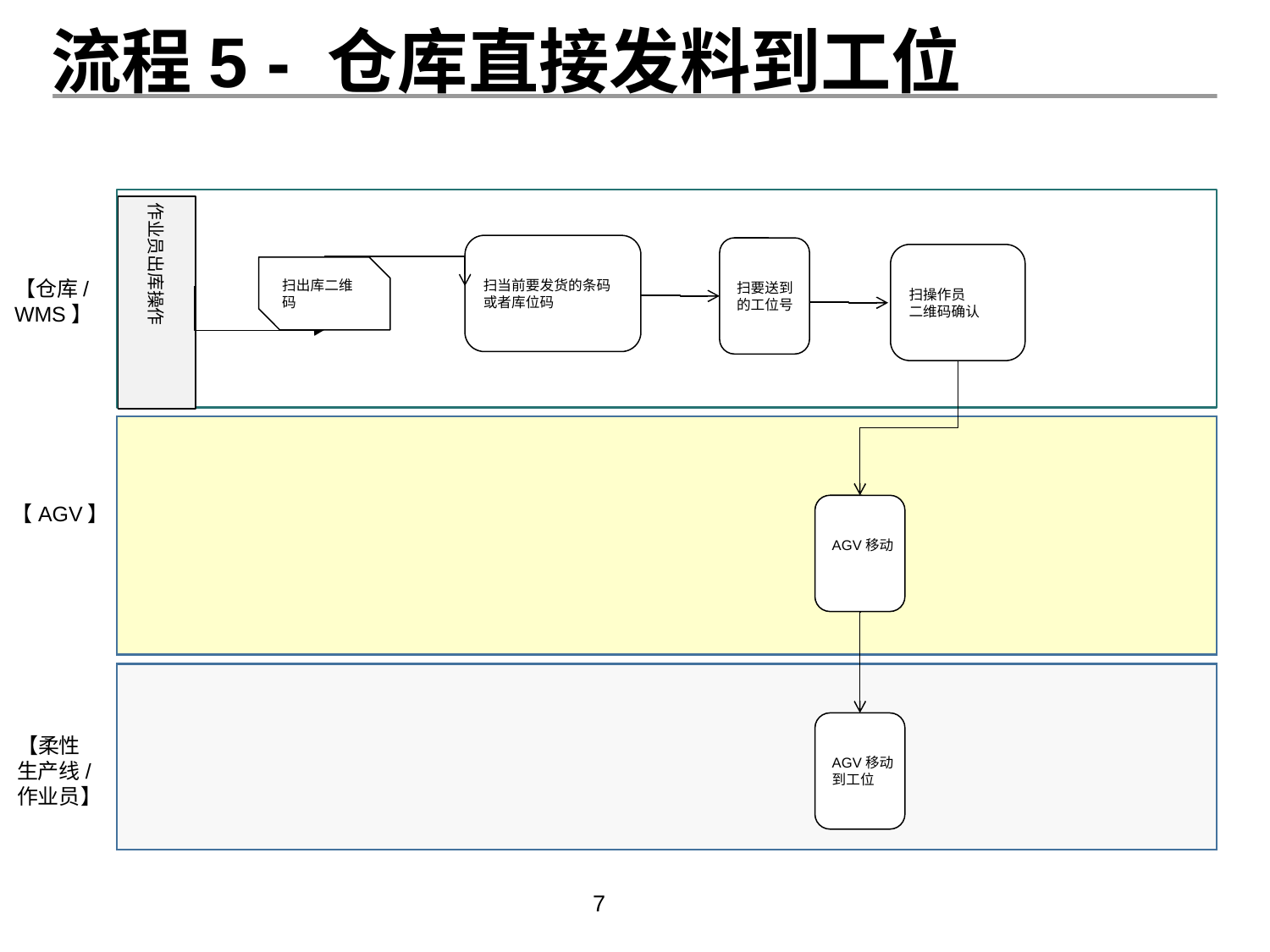

流程5 - 仓库直接发料到工位
作业员出库操作
扫当前要发货的条码
或者库位码
扫要送到
的工位号
扫操作员
二维码确认
扫出库二维码
AGV移动

AGV移动
到工位